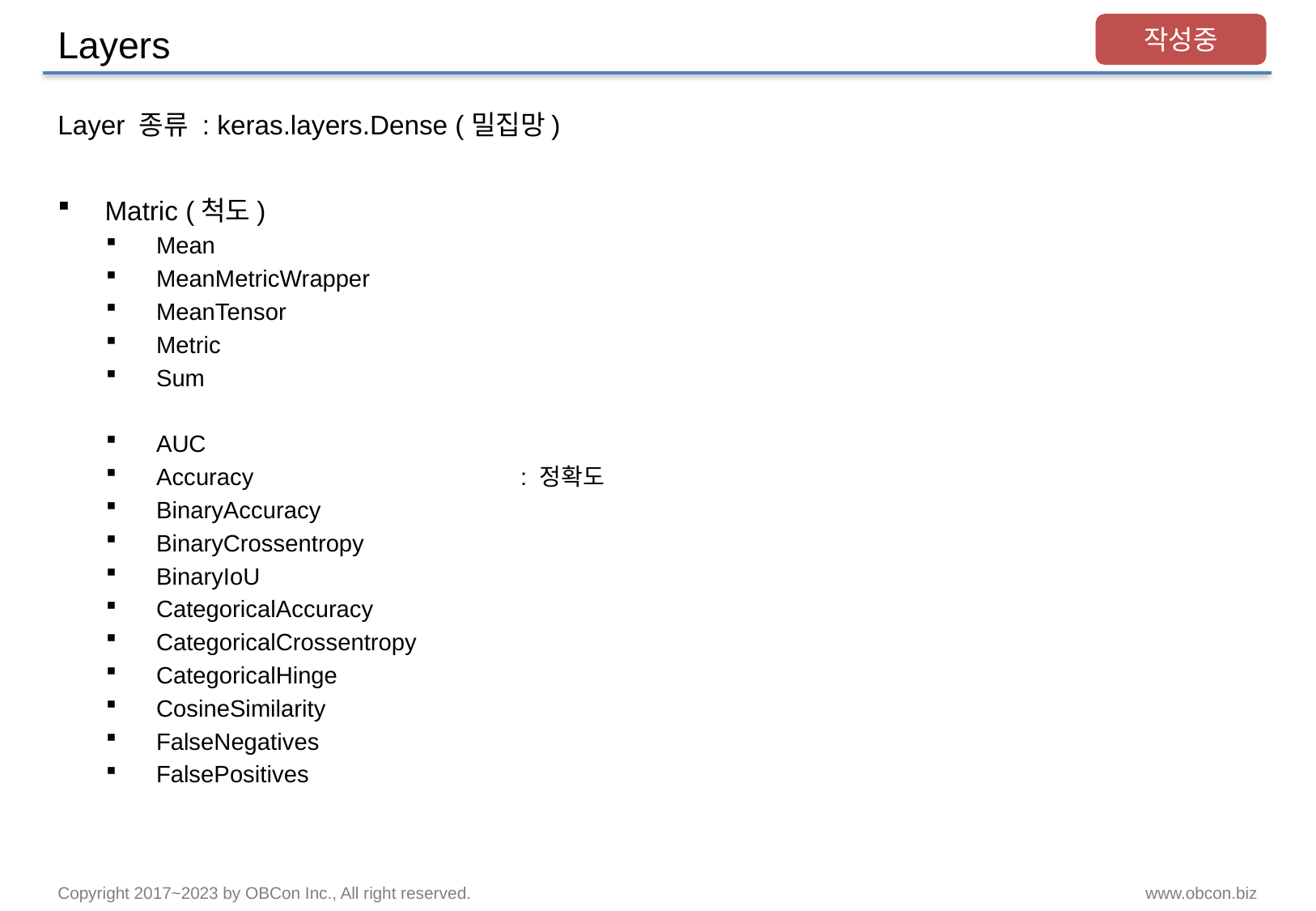

# Layers
작성중
Layer 종류 : keras.layers.Dense (밀집망)
Matric (척도)
Mean
MeanMetricWrapper
MeanTensor
Metric
Sum

AUC
Accuracy			: 정확도
BinaryAccuracy
BinaryCrossentropy
BinaryIoU
CategoricalAccuracy
CategoricalCrossentropy
CategoricalHinge
CosineSimilarity
FalseNegatives
FalsePositives